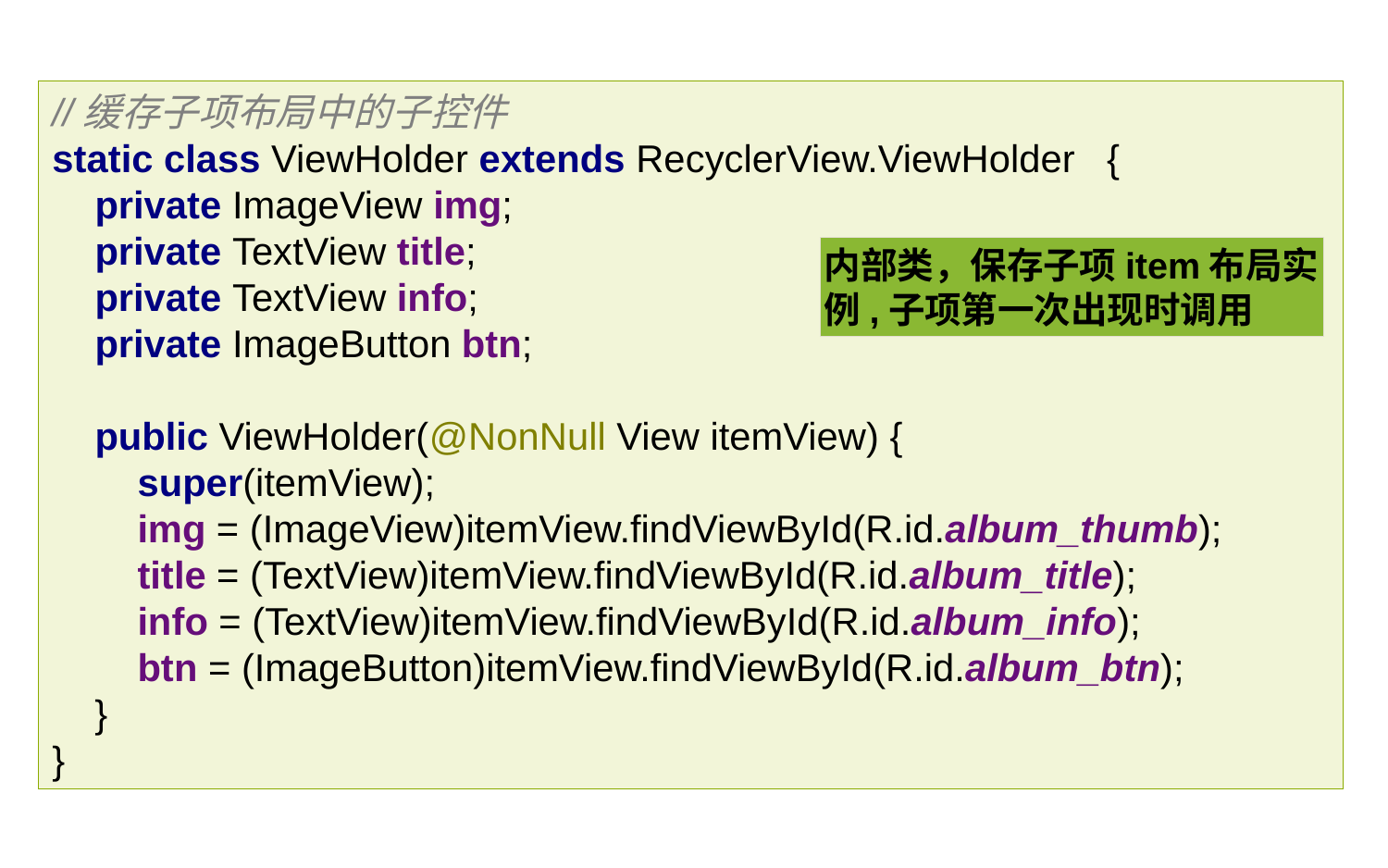

//缓存子项布局中的子控件
static class ViewHolder extends RecyclerView.ViewHolder   {
    private ImageView img;
    private TextView title;
    private TextView info;
    private ImageButton btn;
    public ViewHolder(@NonNull View itemView) {
        super(itemView);
        img = (ImageView)itemView.findViewById(R.id.album_thumb);
        title = (TextView)itemView.findViewById(R.id.album_title);
        info = (TextView)itemView.findViewById(R.id.album_info);
        btn = (ImageButton)itemView.findViewById(R.id.album_btn);
    }
}
内部类，保存子项item布局实例,子项第一次出现时调用